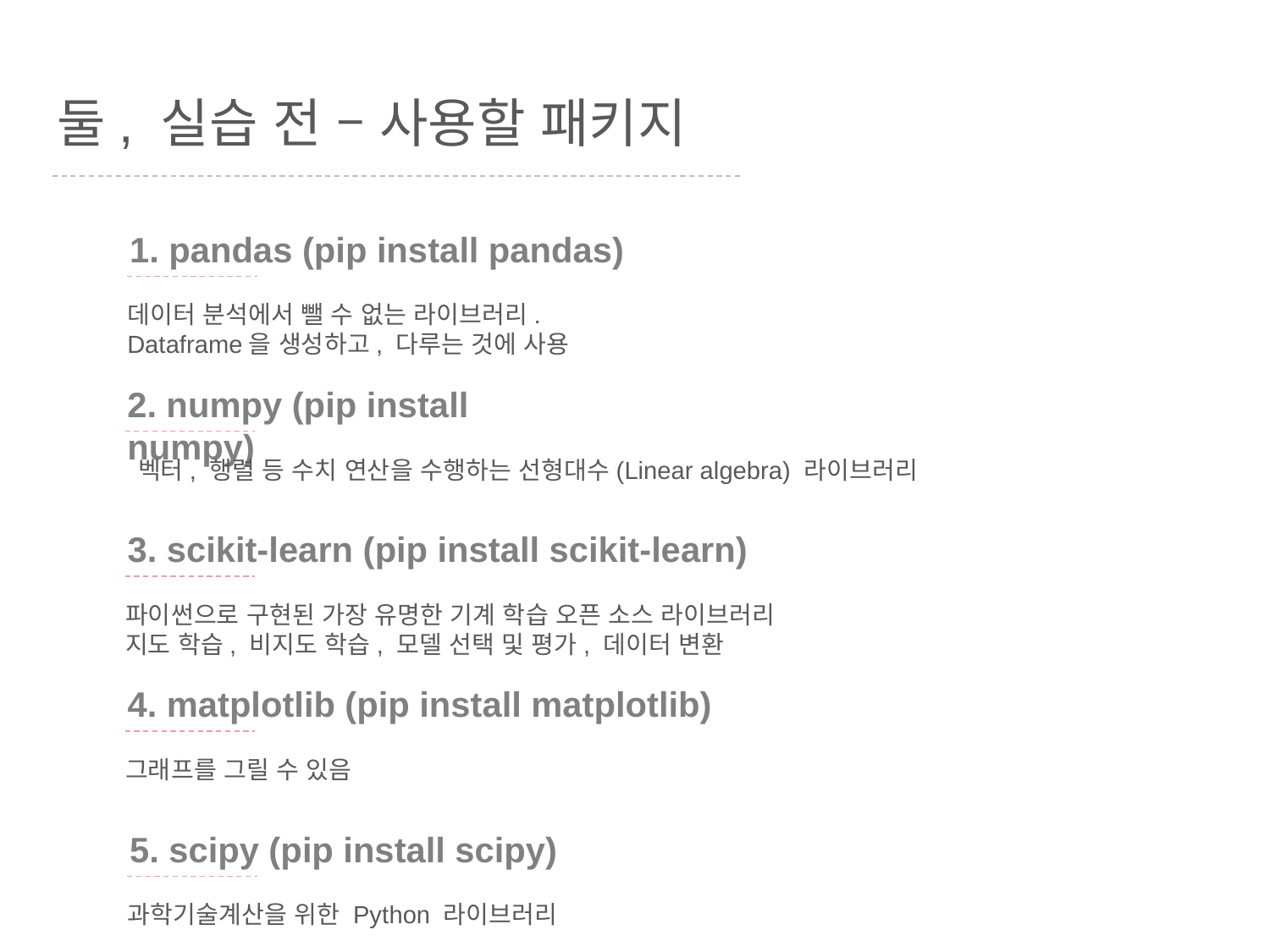

둘, 실습 전 – 사용할 패키지
1. pandas (pip install pandas)
데이터 분석에서 뺄 수 없는 라이브러리.
Dataframe을 생성하고, 다루는 것에 사용
2. numpy (pip install numpy)
 벡터, 행렬 등 수치 연산을 수행하는 선형대수(Linear algebra) 라이브러리
3. scikit-learn (pip install scikit-learn)
파이썬으로 구현된 가장 유명한 기계 학습 오픈 소스 라이브러리
지도 학습, 비지도 학습, 모델 선택 및 평가, 데이터 변환
4. matplotlib (pip install matplotlib)
그래프를 그릴 수 있음
5. scipy (pip install scipy)
과학기술계산을 위한 Python 라이브러리